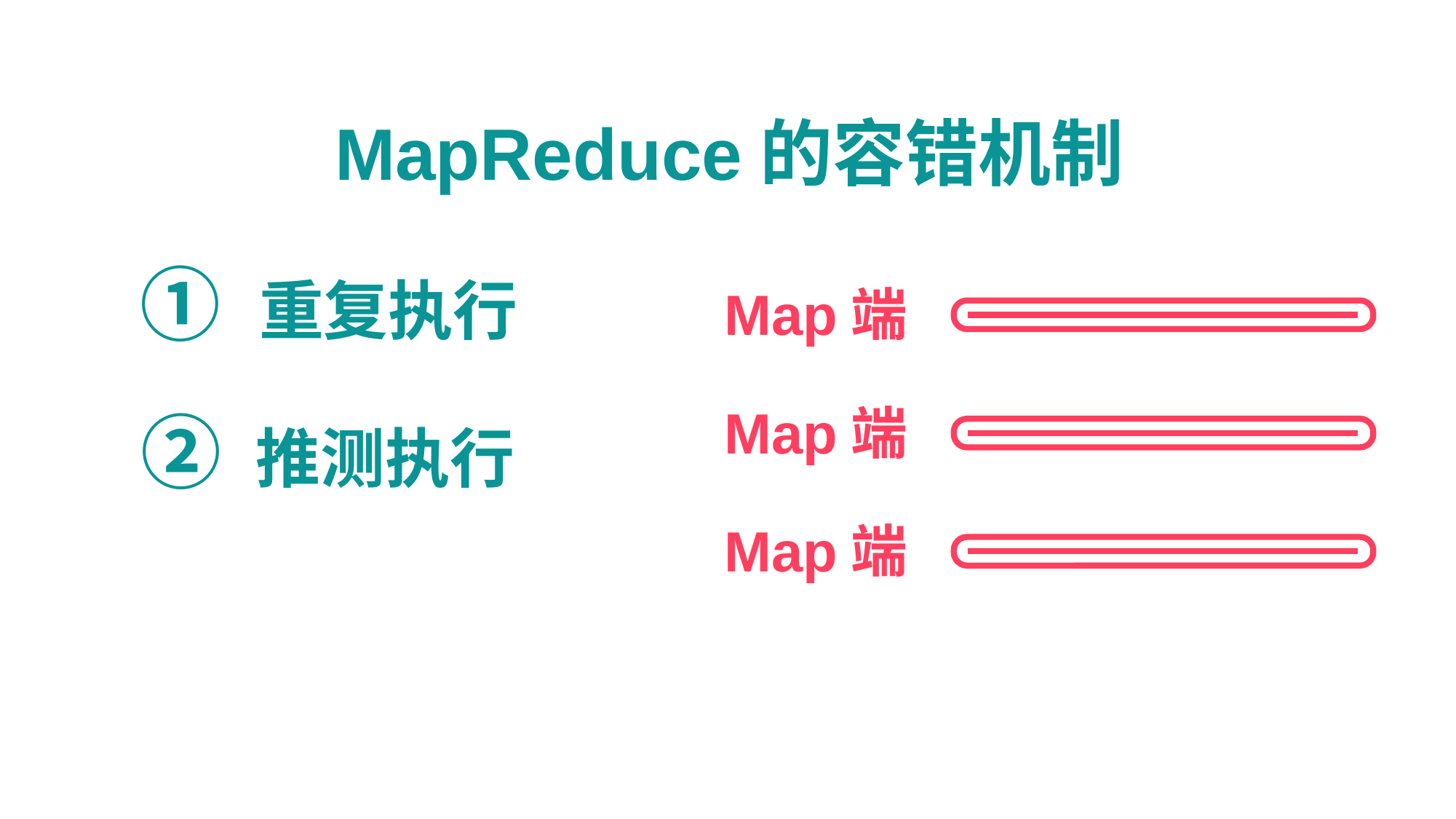

MapReduce的容错机制
① 重复执行
Map端

Map端
② 推测执行

Map端